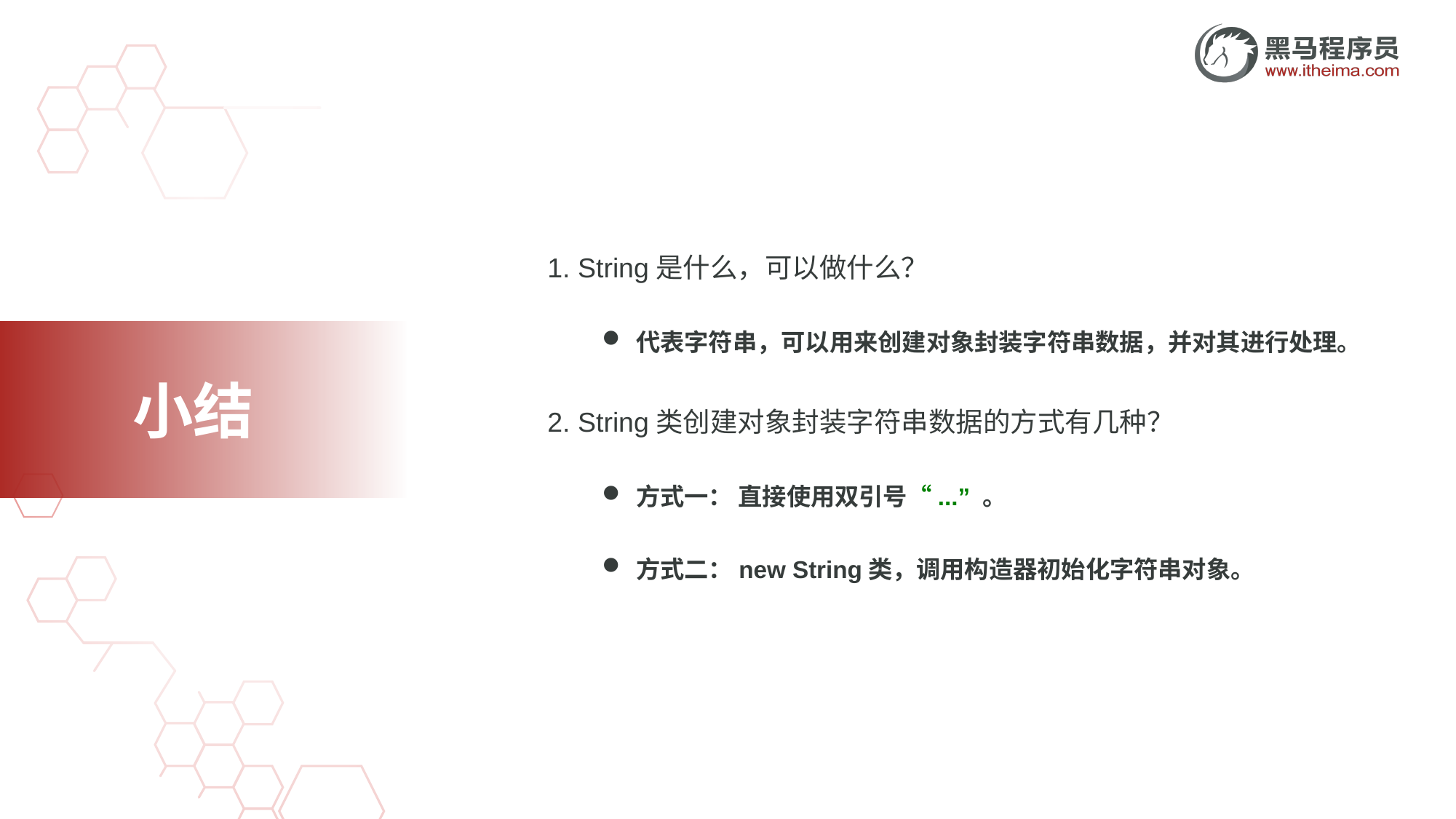

1. String是什么，可以做什么？
代表字符串，可以用来创建对象封装字符串数据，并对其进行处理。
2. String类创建对象封装字符串数据的方式有几种？
方式一： 直接使用双引号“...” 。
方式二：new String类，调用构造器初始化字符串对象。